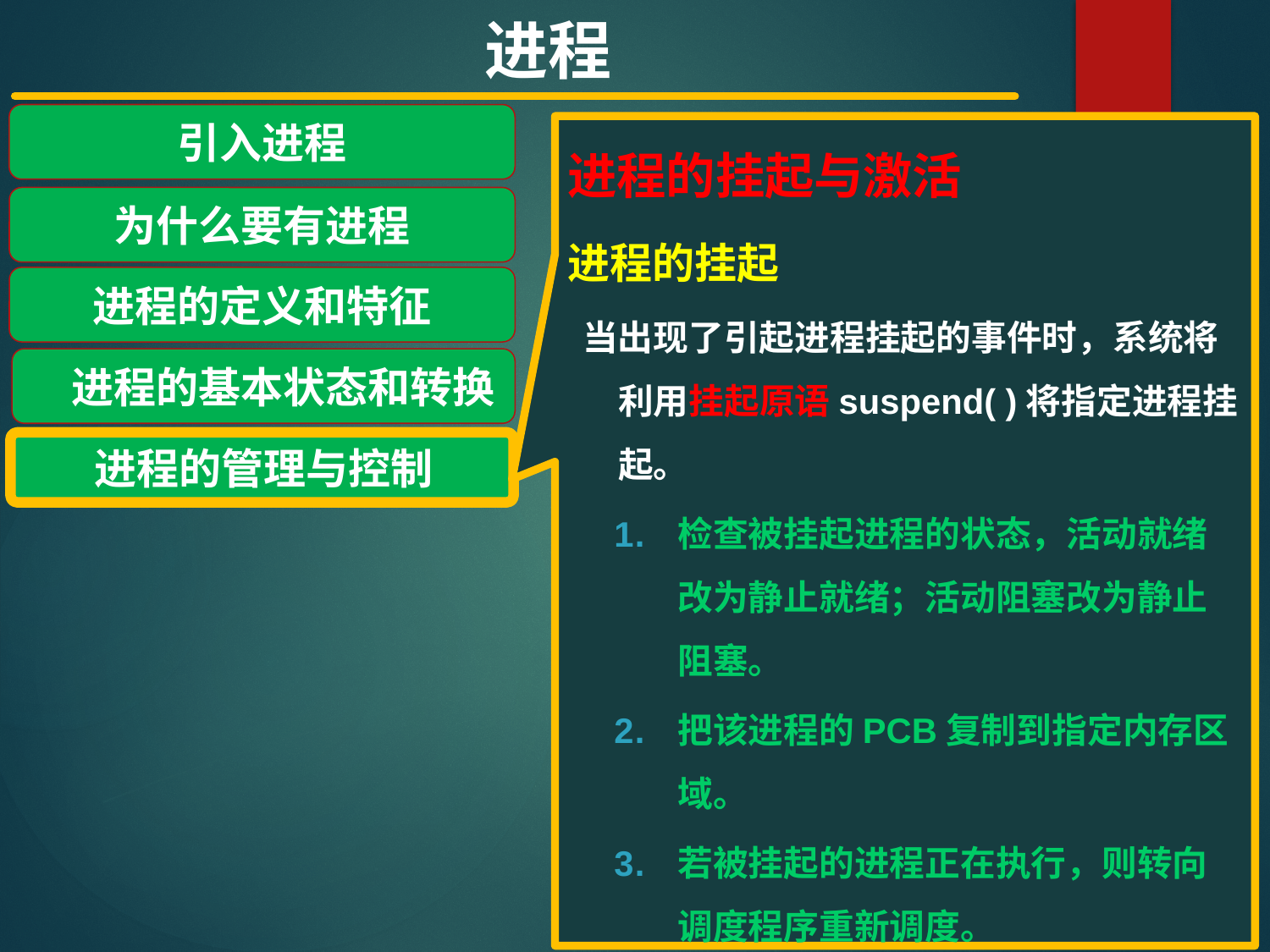

进程
引入进程
为什么要有进程
进程的定义和特征
   进程的基本状态和转换
进程的管理与控制
进程的挂起与激活
进程的挂起
当出现了引起进程挂起的事件时，系统将利用挂起原语suspend( )将指定进程挂起。
检查被挂起进程的状态，活动就绪改为静止就绪；活动阻塞改为静止阻塞。
把该进程的PCB复制到指定内存区域。
若被挂起的进程正在执行，则转向调度程序重新调度。